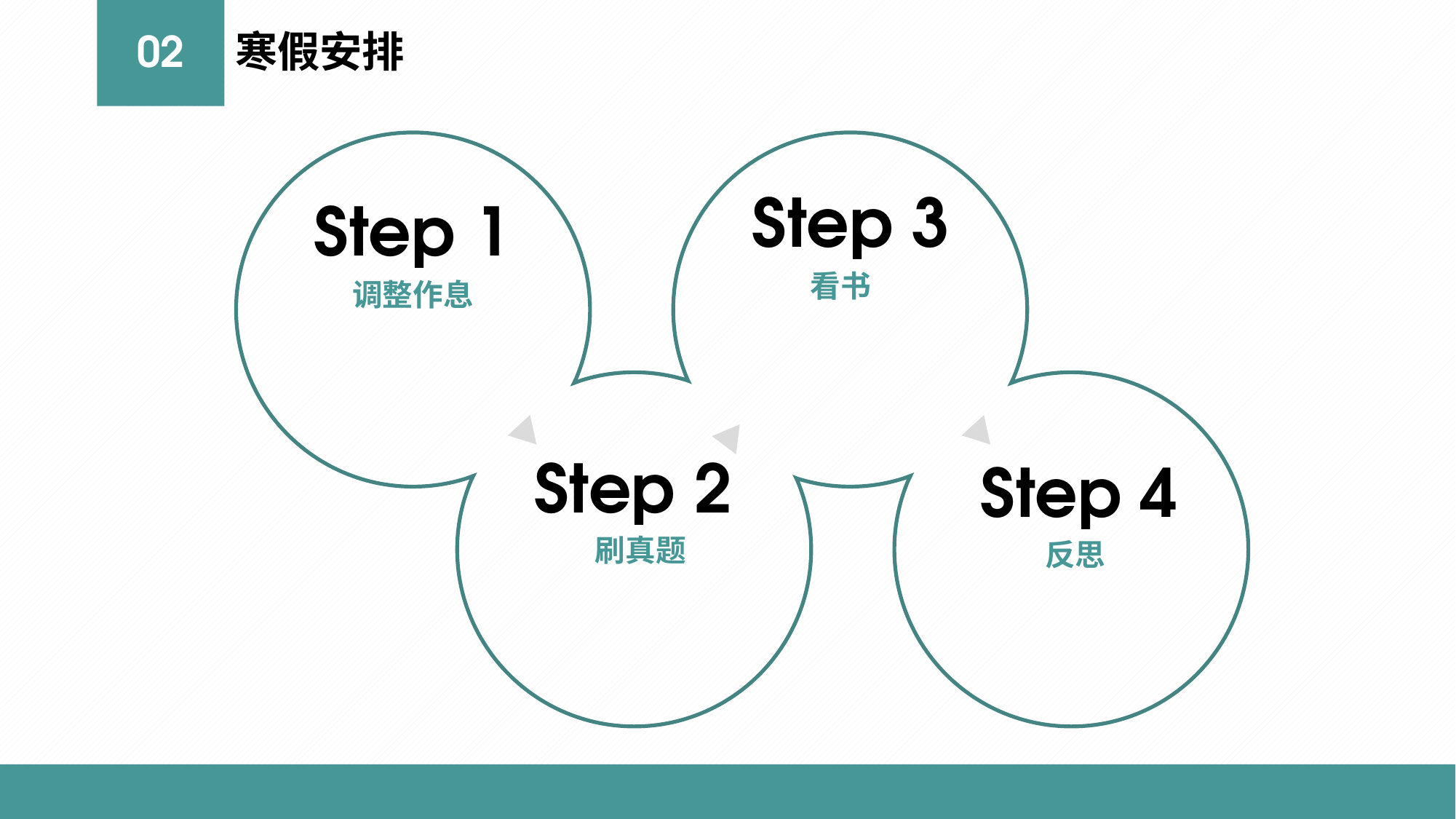

02
寒假安排

Step 3
Step 1
看书
调整作息

Step 2
Step 4
刷真题
反思